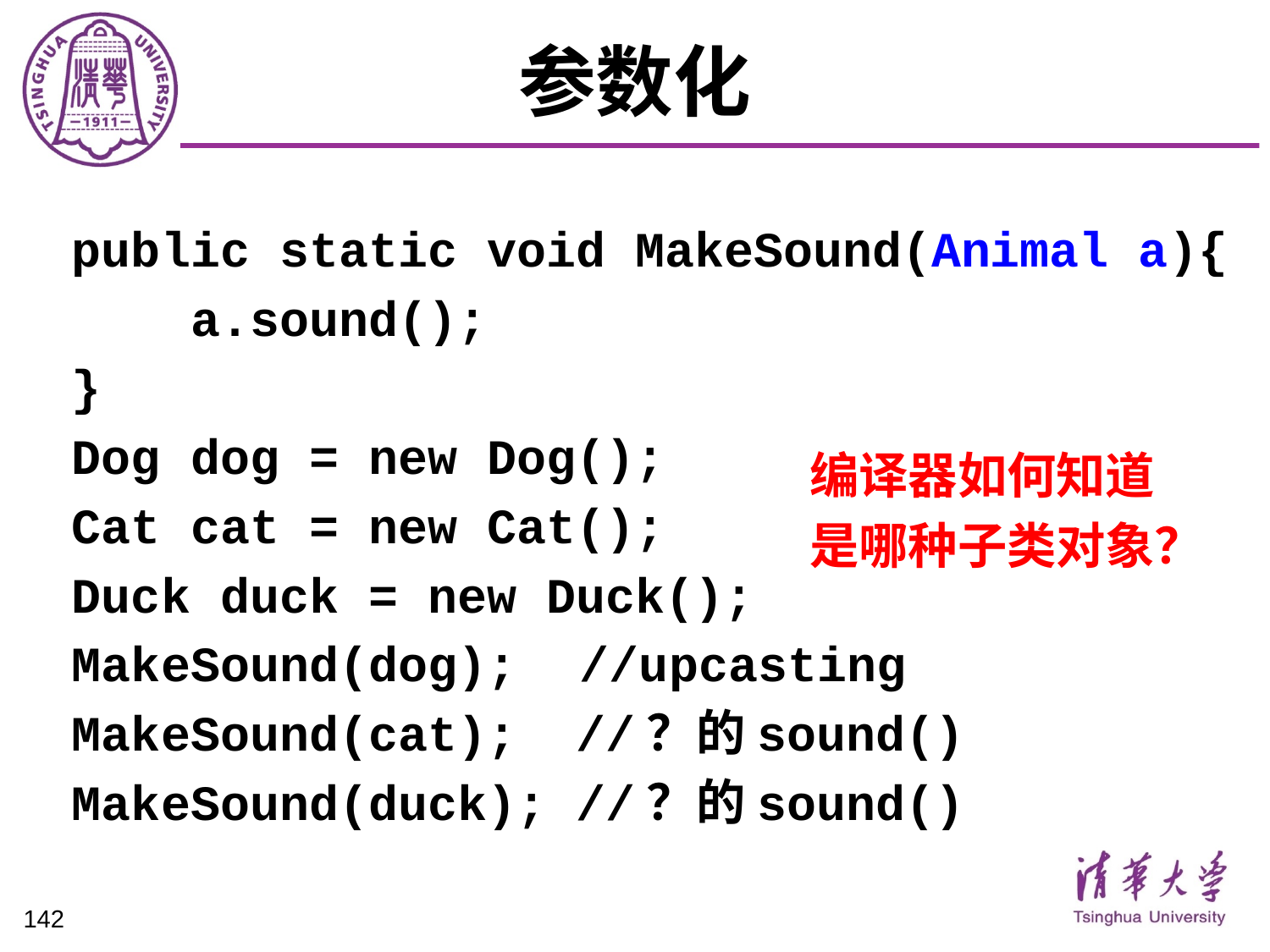

# 参数化
public static void MakeSound(Animal a){
    a.sound();
}
Dog dog = new Dog();
Cat cat = new Cat();
Duck duck = new Duck();
MakeSound(dog);	//upcasting
MakeSound(cat);  //？的sound()
MakeSound(duck); //？的sound()
编译器如何知道
是哪种子类对象？
142